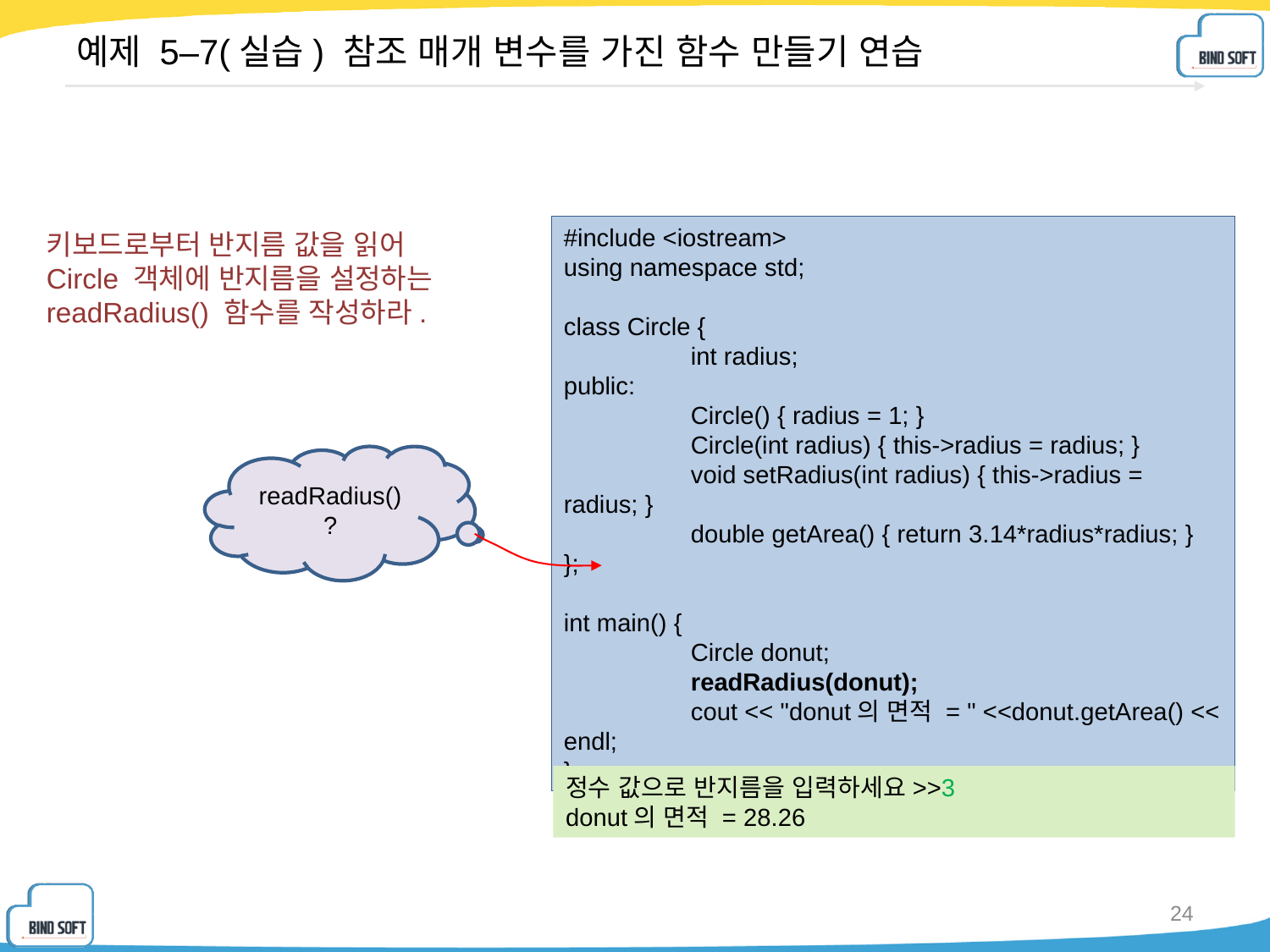

# 예제 5–7(실습) 참조 매개 변수를 가진 함수 만들기 연습
#include <iostream>
using namespace std;

class Circle {
	int radius;
public:
	Circle() { radius = 1; }
	Circle(int radius) { this->radius = radius; }
	void setRadius(int radius) { this->radius = radius; }
	double getArea() { return 3.14*radius*radius; }
};

int main() {
	Circle donut;
	readRadius(donut);
	cout << "donut의 면적 = " <<donut.getArea() << endl;
}
키보드로부터 반지름 값을 읽어
Circle 객체에 반지름을 설정하는
readRadius() 함수를 작성하라.
readRadius() ?

정수 값으로 반지름을 입력하세요>>3
donut의 면적 = 28.26
24